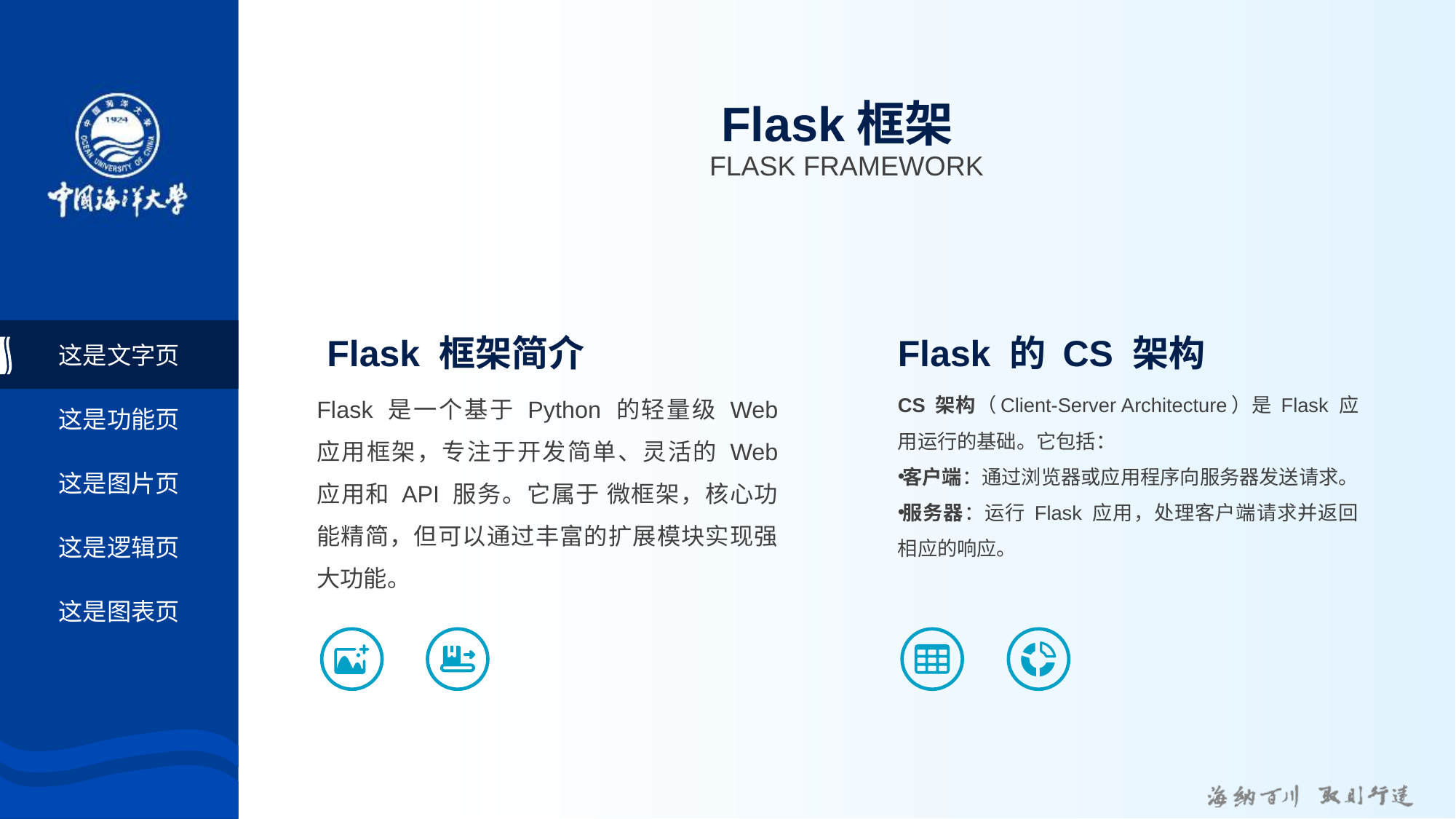

# Flask框架
FLASK FRAMEWORK

 Flask 框架简介
Flask 的 CS 架构
这是文字页
Flask 是一个基于 Python 的轻量级 Web 应用框架，专注于开发简单、灵活的 Web 应用和 API 服务。它属于 微框架，核心功能精简，但可以通过丰富的扩展模块实现强大功能。
CS 架构（Client-Server Architecture）是 Flask 应用运行的基础。它包括：
客户端：通过浏览器或应用程序向服务器发送请求。
服务器：运行 Flask 应用，处理客户端请求并返回相应的响应。
这是功能页
这是图片页
这是逻辑页
这是图表页